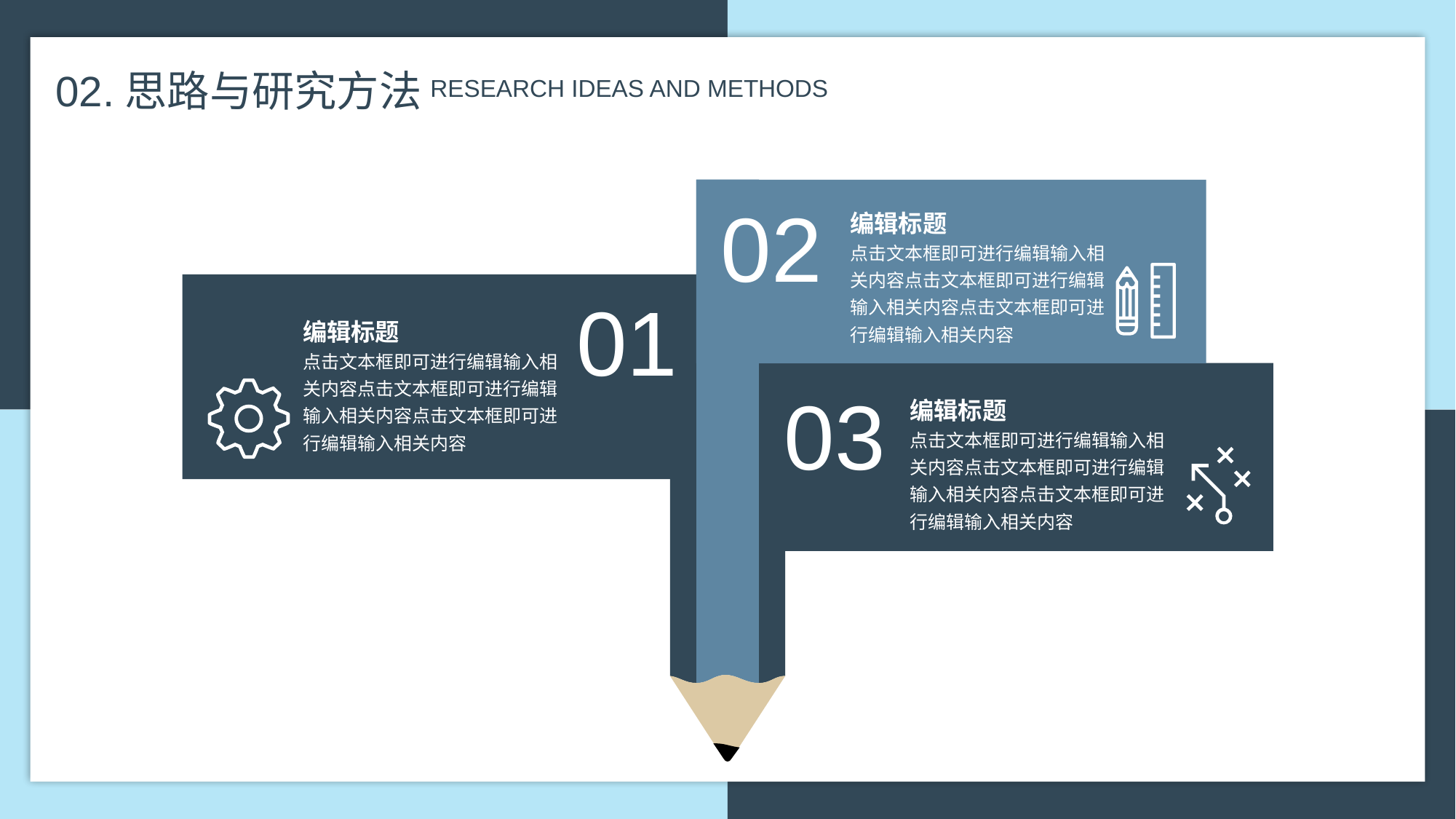

02.思路与研究方法

 RESEARCH IDEAS AND METHODS

02
编辑标题
点击文本框即可进行编辑输入相关内容点击文本框即可进行编辑输入相关内容点击文本框即可进行编辑输入相关内容

01
编辑标题
点击文本框即可进行编辑输入相关内容点击文本框即可进行编辑输入相关内容点击文本框即可进行编辑输入相关内容

03
编辑标题
点击文本框即可进行编辑输入相关内容点击文本框即可进行编辑输入相关内容点击文本框即可进行编辑输入相关内容